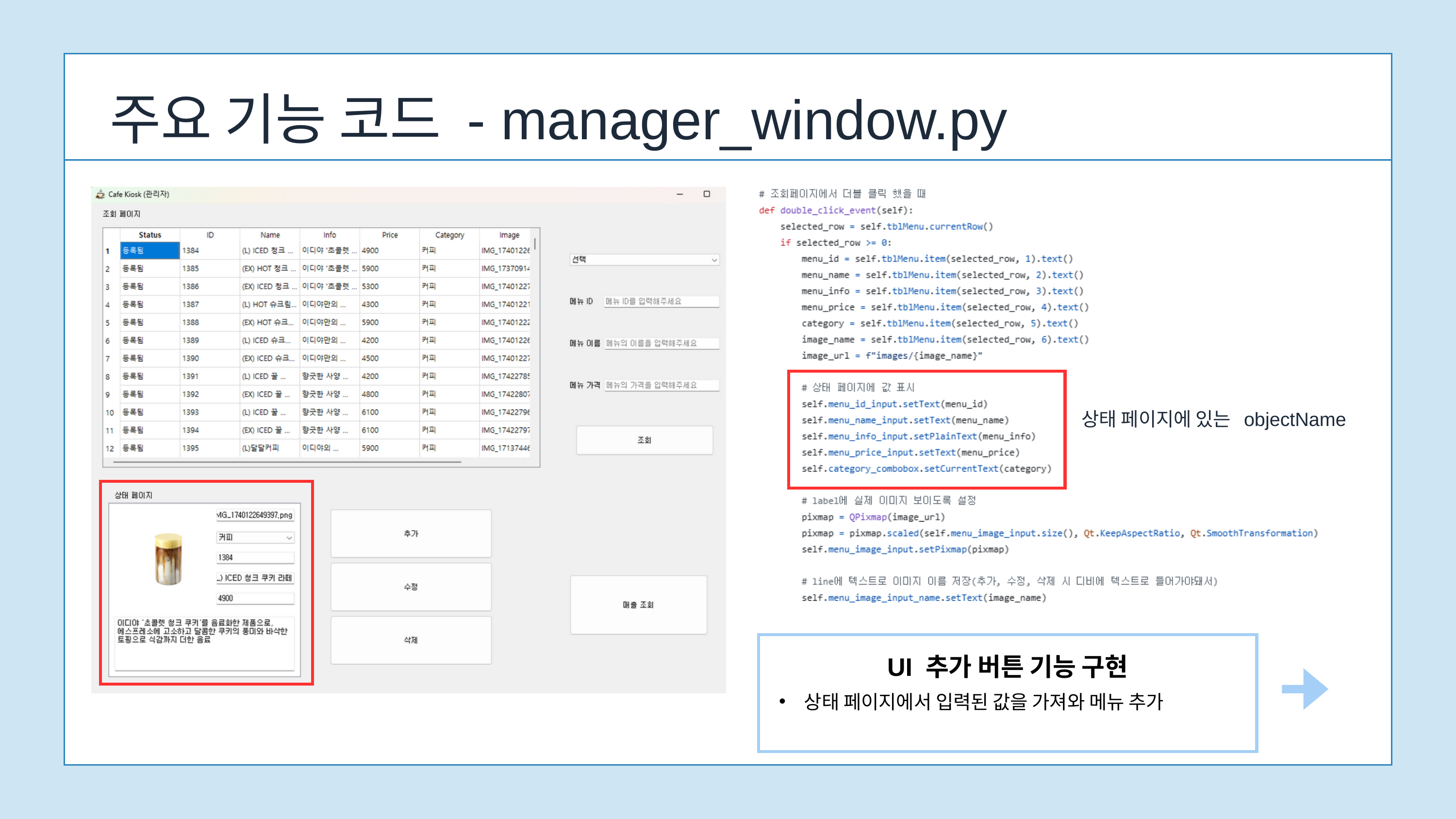

주요 기능 코드 - manager_window.py

상태 페이지에 있는  objectName

UI 추가 버튼 기능 구현
 상태 페이지에서 입력된 값을 가져와 메뉴 추가